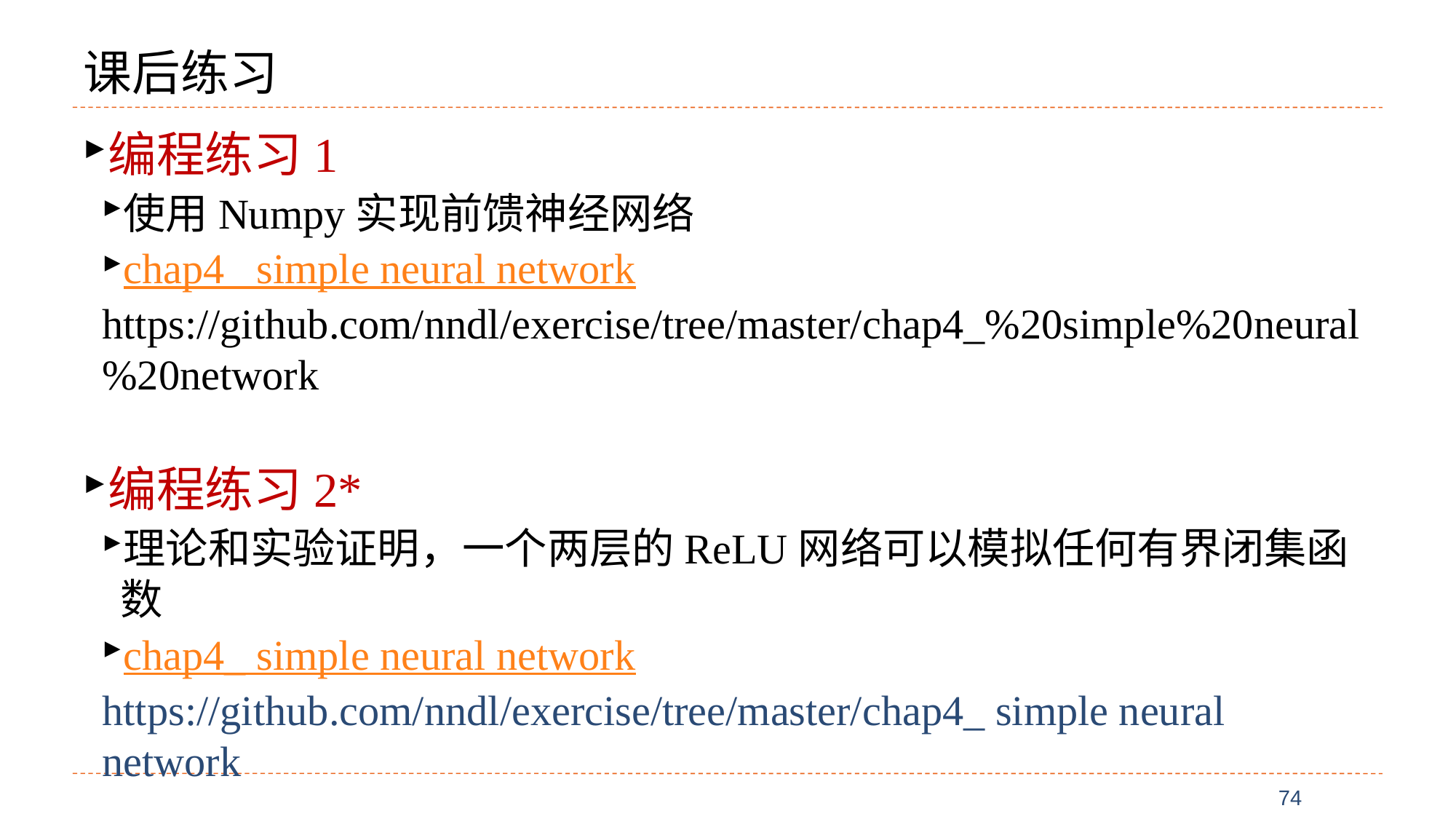

# 课后练习
编程练习1
使用Numpy实现前馈神经网络
chap4_ simple neural network
https://github.com/nndl/exercise/tree/master/chap4_%20simple%20neural%20network

编程练习2*
理论和实验证明，一个两层的ReLU网络可以模拟任何有界闭集函数
chap4_ simple neural network
https://github.com/nndl/exercise/tree/master/chap4_ simple neural network